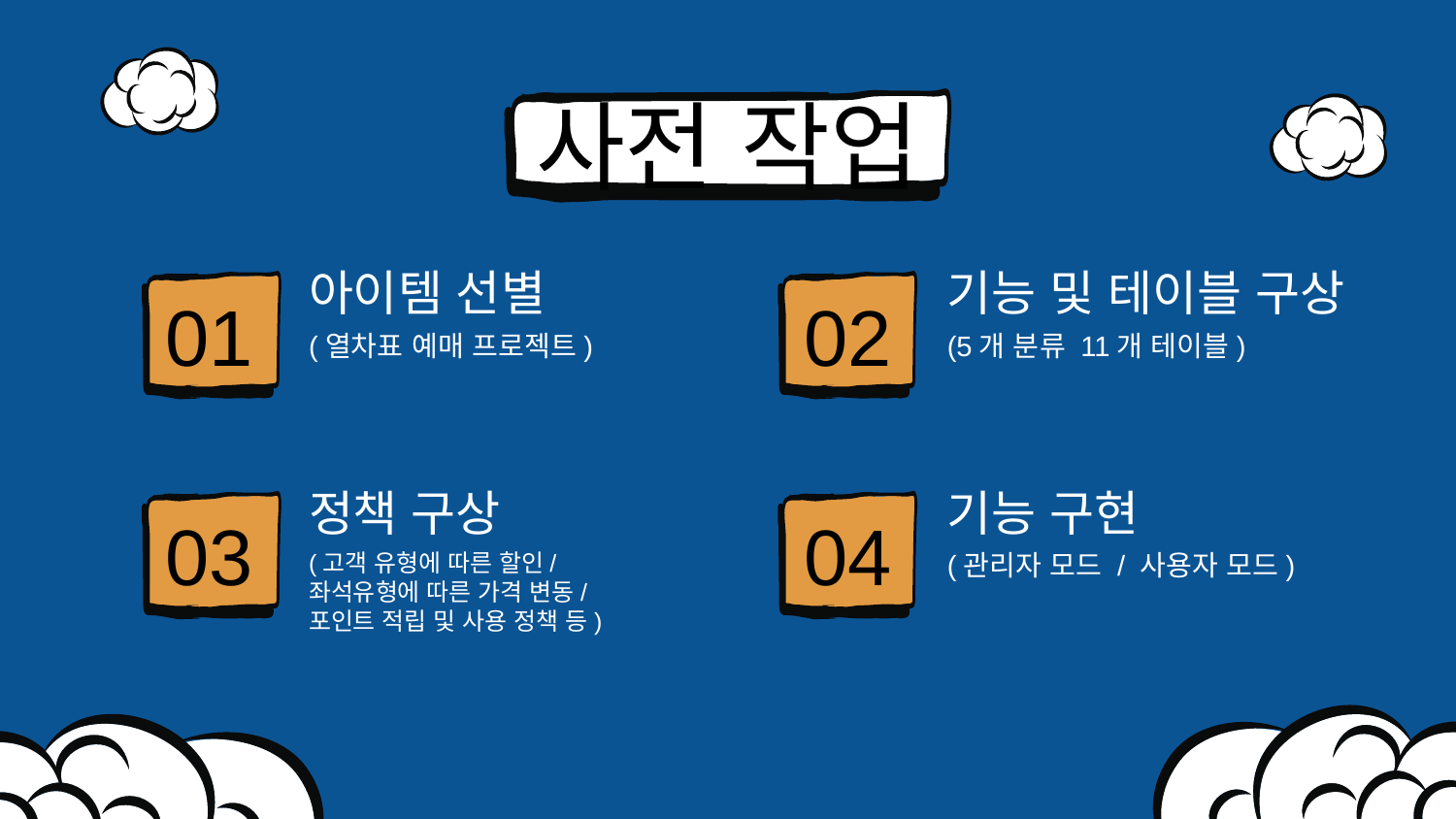

# 사전 작업

아이템 선별
기능 및 테이블 구상
01
02
(열차표 예매 프로젝트)
(5개 분류 11개 테이블)

정책 구상
기능 구현
03
04
(고객 유형에 따른 할인/
좌석유형에 따른 가격 변동/
포인트 적립 및 사용 정책 등)
(관리자 모드 / 사용자 모드)